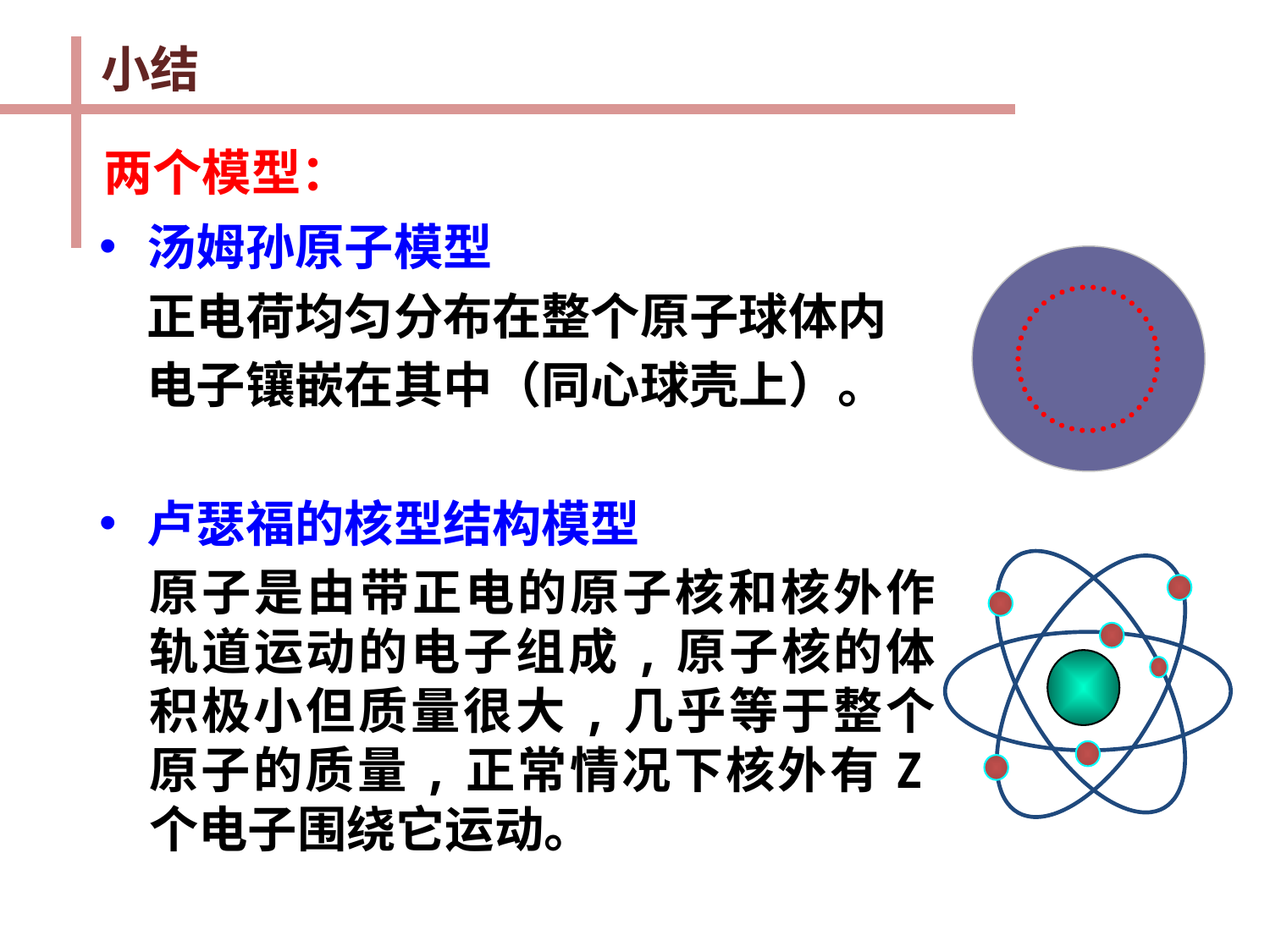

小结
两个模型：
汤姆孙原子模型
	正电荷均匀分布在整个原子球体内
	电子镶嵌在其中（同心球壳上）。

卢瑟福的核型结构模型
原子是由带正电的原子核和核外作轨道运动的电子组成,原子核的体积极小但质量很大,几乎等于整个原子的质量,正常情况下核外有Z个电子围绕它运动。